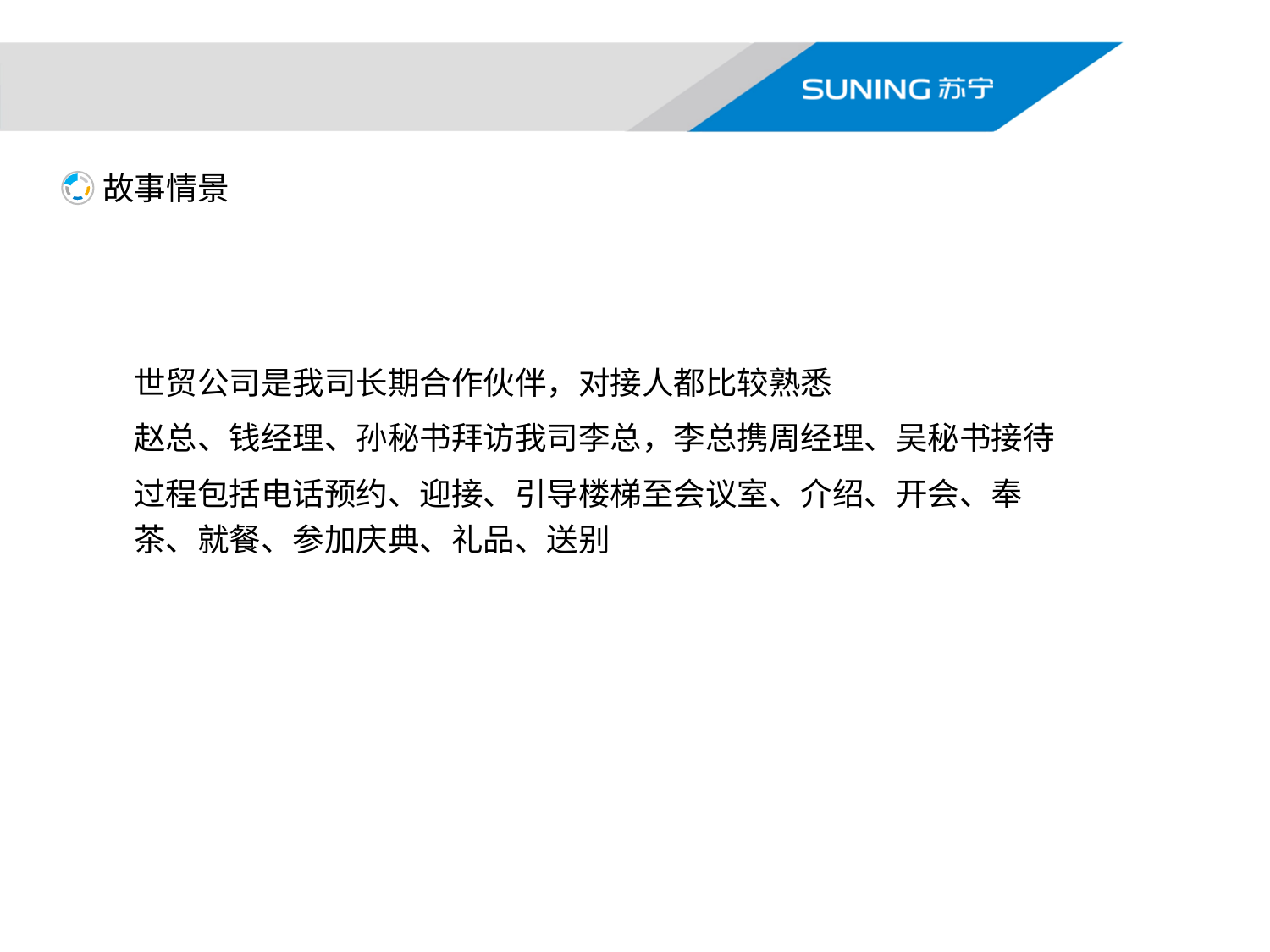

故事情景

### Chart

| Category | 列1 |
|---|---|
| 第一季度 | 5.0 |
| 第二季度 | 5.0 |
| 第三季度 | 5.0 |
| 第四季度 | 5.0 |
| 第五基地 | 5.0 |
世贸公司是我司长期合作伙伴，对接人都比较熟悉
赵总、钱经理、孙秘书拜访我司李总，李总携周经理、吴秘书接待
过程包括电话预约、迎接、引导楼梯至会议室、介绍、开会、奉茶、就餐、参加庆典、礼品、送别